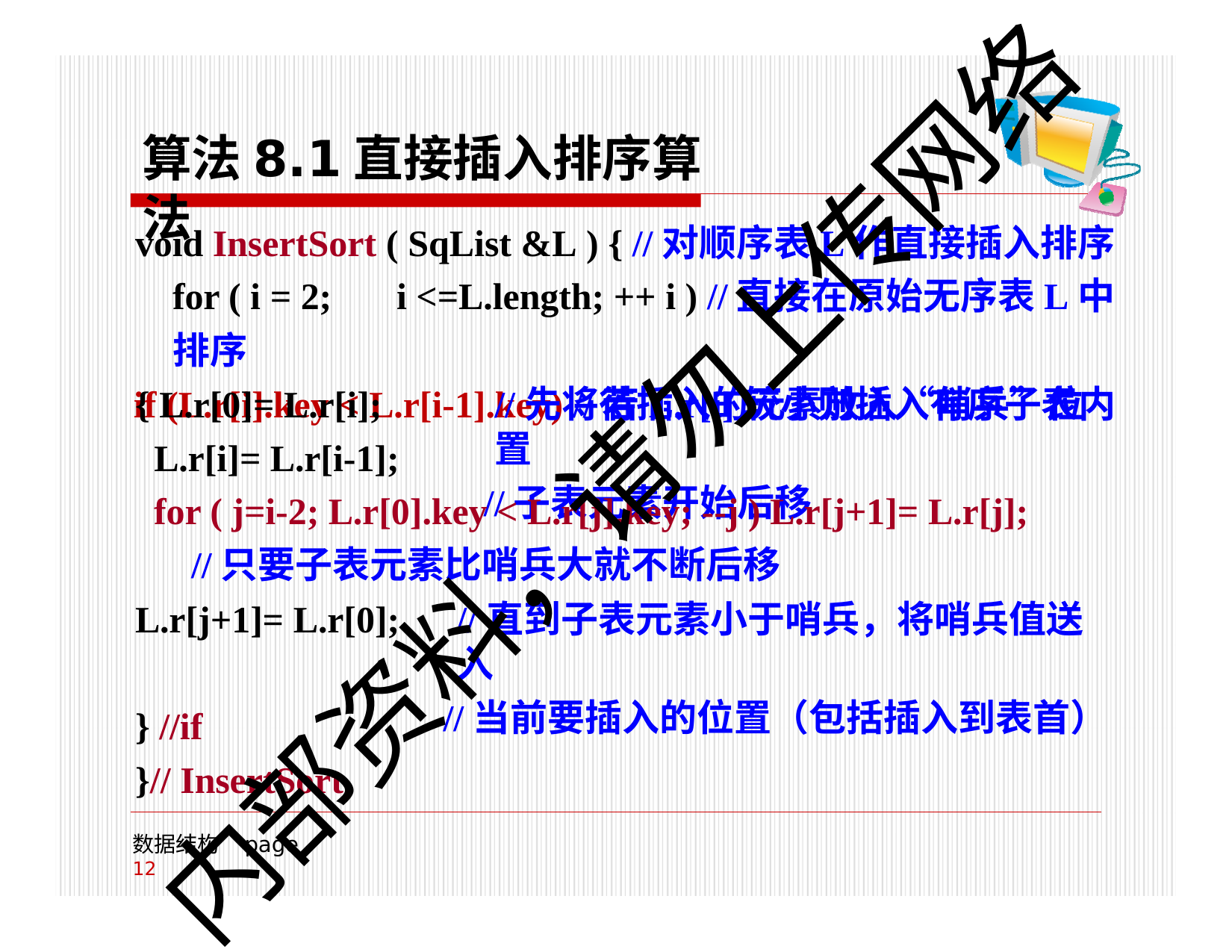

# 算法8.1直接插入排序算法

void InsertSort ( SqList &L ) { //对顺序表L作直接插入排序 for ( i = 2;	i <=L.length; ++ i ) //直接在原始无序表L中排序
if (L.r[i].key < L.r[i-1].key) //若L.r[i]较小则插入有序子表内
{ L.r[0]= L.r[i];
L.r[i]= L.r[i-1];
//先将待插入的元素放入“哨兵”位置
//子表元素开始后移
内部资料，请勿上传网络
for ( j=i-2; L.r[0].key < L.r[j].key; --j ) L.r[j+1]= L.r[j];
//只要子表元素比哨兵大就不断后移
//直到子表元素小于哨兵，将哨兵值送入
//当前要插入的位置（包括插入到表首）
L.r[j+1]= L.r[0];
} //if
}// InsertSort

数据结构	page 12